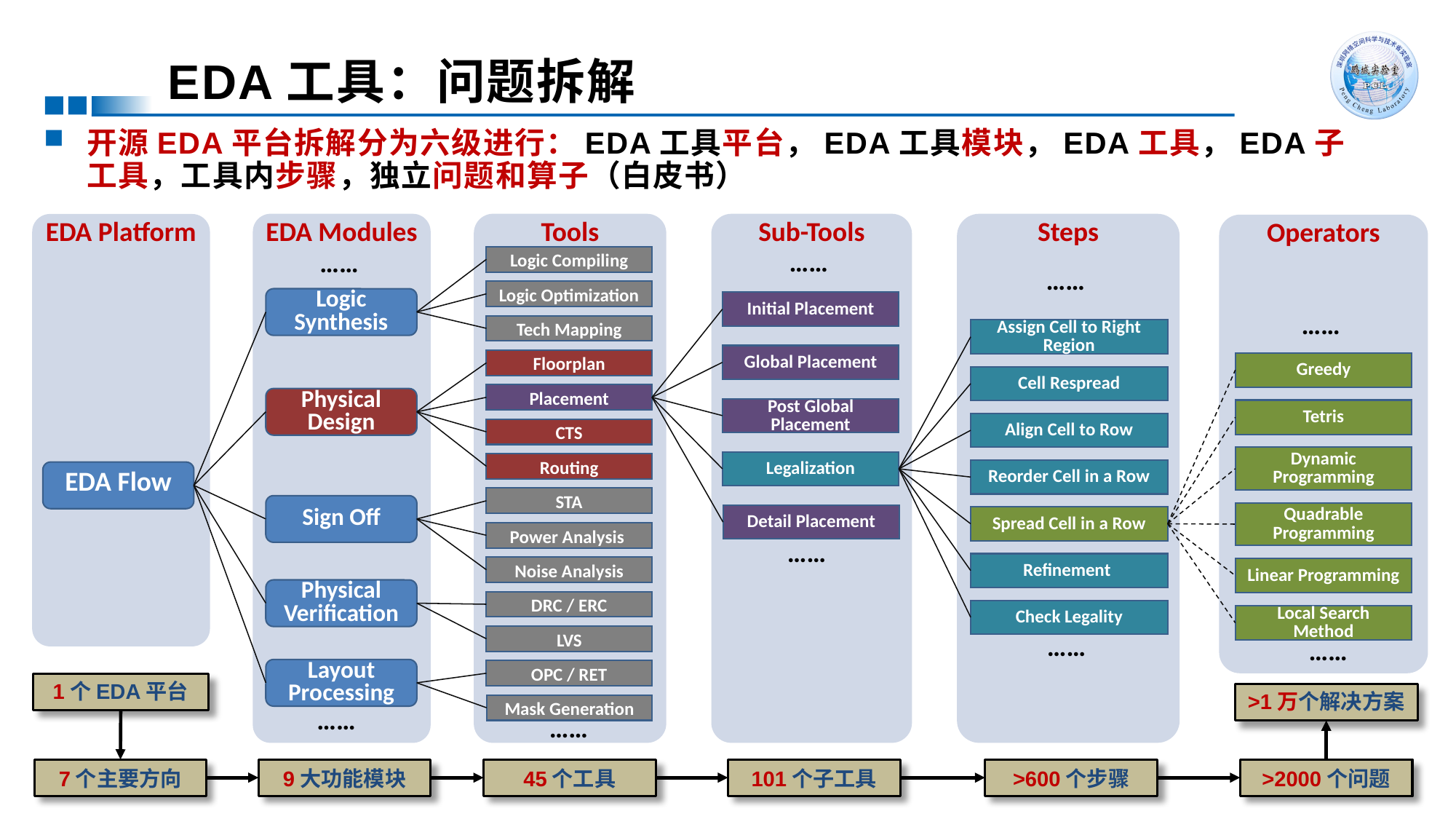

# EDA工具：问题拆解
开源EDA平台拆解分为六级进行：EDA工具平台，EDA工具模块，EDA工具，EDA子工具，工具内步骤，独立问题和算子（白皮书）

EDA Modules

Tools

Sub-Tools

Steps

EDA Platform

Operators
Logic Compiling
……
……
……
Logic Optimization
Logic Synthesis
Initial Placement
Tech Mapping
……
Assign Cell to Right Region
Global Placement
Floorplan
Greedy
Cell Respread
Placement
Physical Design
Post Global Placement
Tetris
Align Cell to Row
CTS
Dynamic Programming
Legalization
Routing
Reorder Cell in a Row
EDA Flow
STA
Sign Off
Quadrable Programming
Detail Placement
Spread Cell in a Row
Power Analysis
……
Refinement
Noise Analysis
Linear Programming
Physical Verification
DRC / ERC
Check Legality
Local Search Method
LVS
……
……
Layout Processing
OPC / RET
1个EDA平台
>1万个解决方案
7个主要方向
9大功能模块
45个工具
101个子工具
>600个步骤
>2000个问题
Mask Generation
……
……